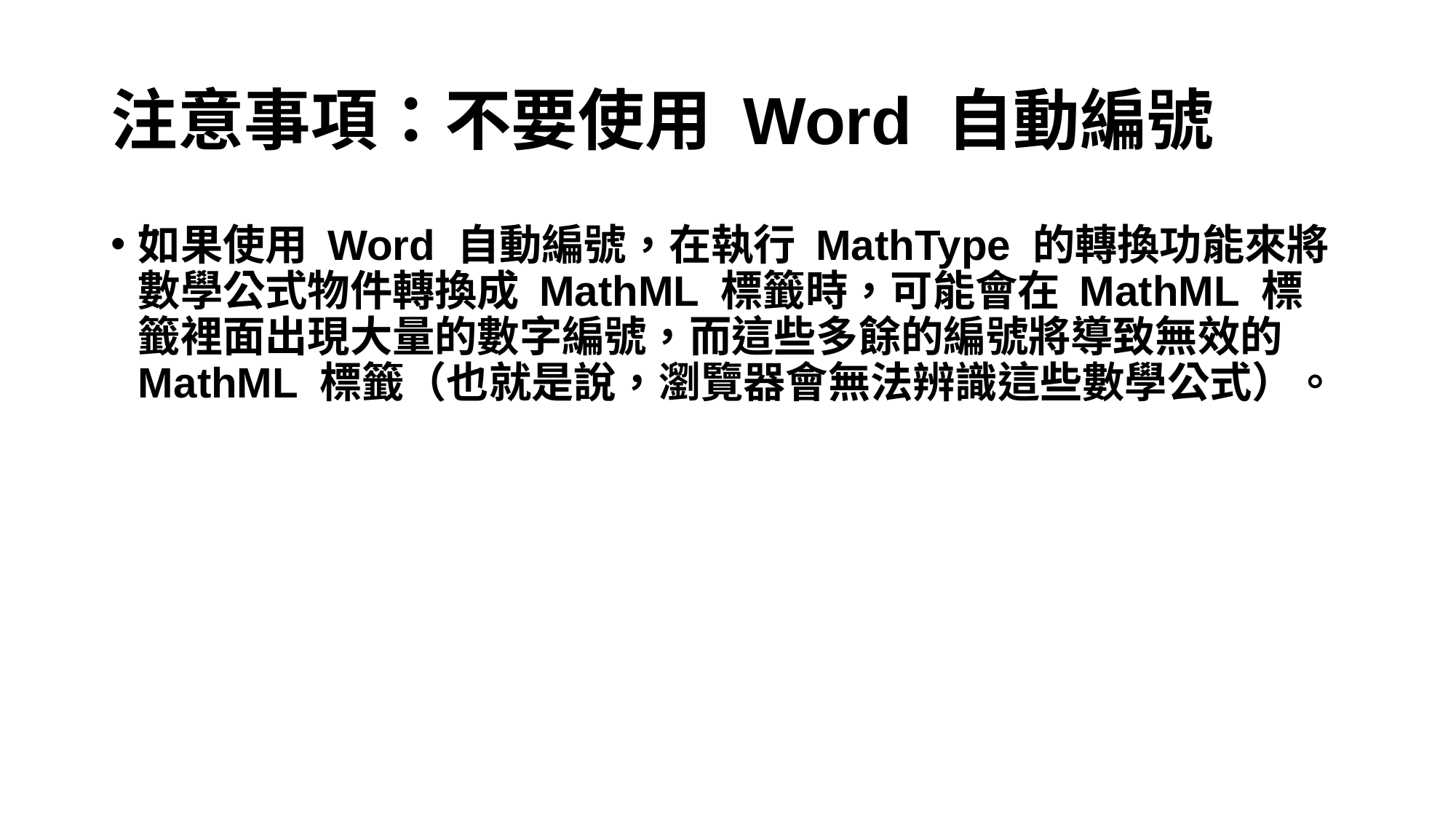

# 注意事項：不要使用 Word 自動編號
如果使用 Word 自動編號，在執行 MathType 的轉換功能來將數學公式物件轉換成 MathML 標籤時，可能會在 MathML 標籤裡面出現大量的數字編號，而這些多餘的編號將導致無效的 MathML 標籤（也就是說，瀏覽器會無法辨識這些數學公式）。